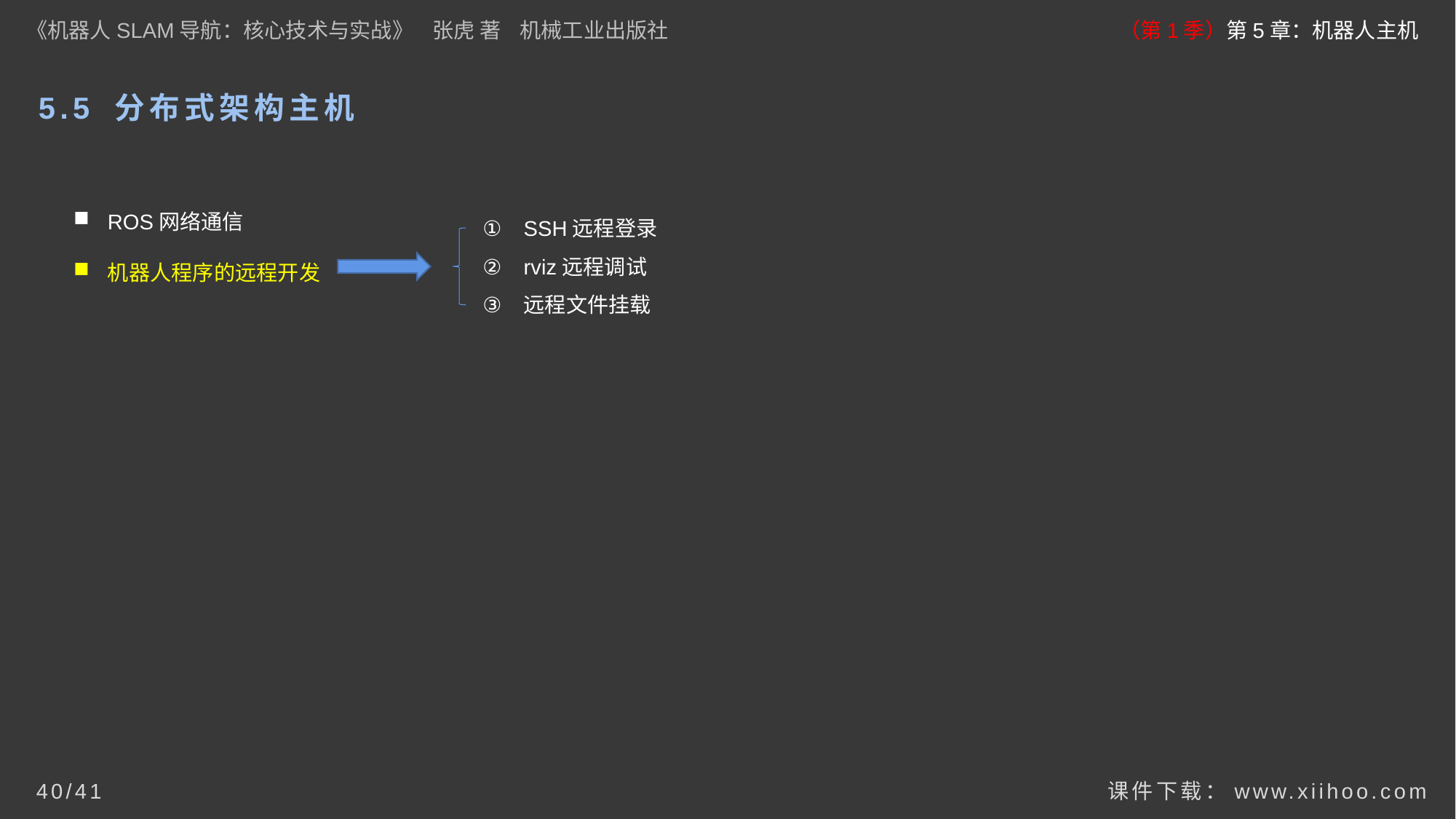

《机器人SLAM导航：核心技术与实战》    张虎 著    机械工业出版社
（第1季）第5章：机器人主机
5.5 分布式架构主机
ROS网络通信
机器人程序的远程开发
SSH远程登录
rviz远程调试
远程文件挂载

课件下载：www.xiihoo.com
40/41